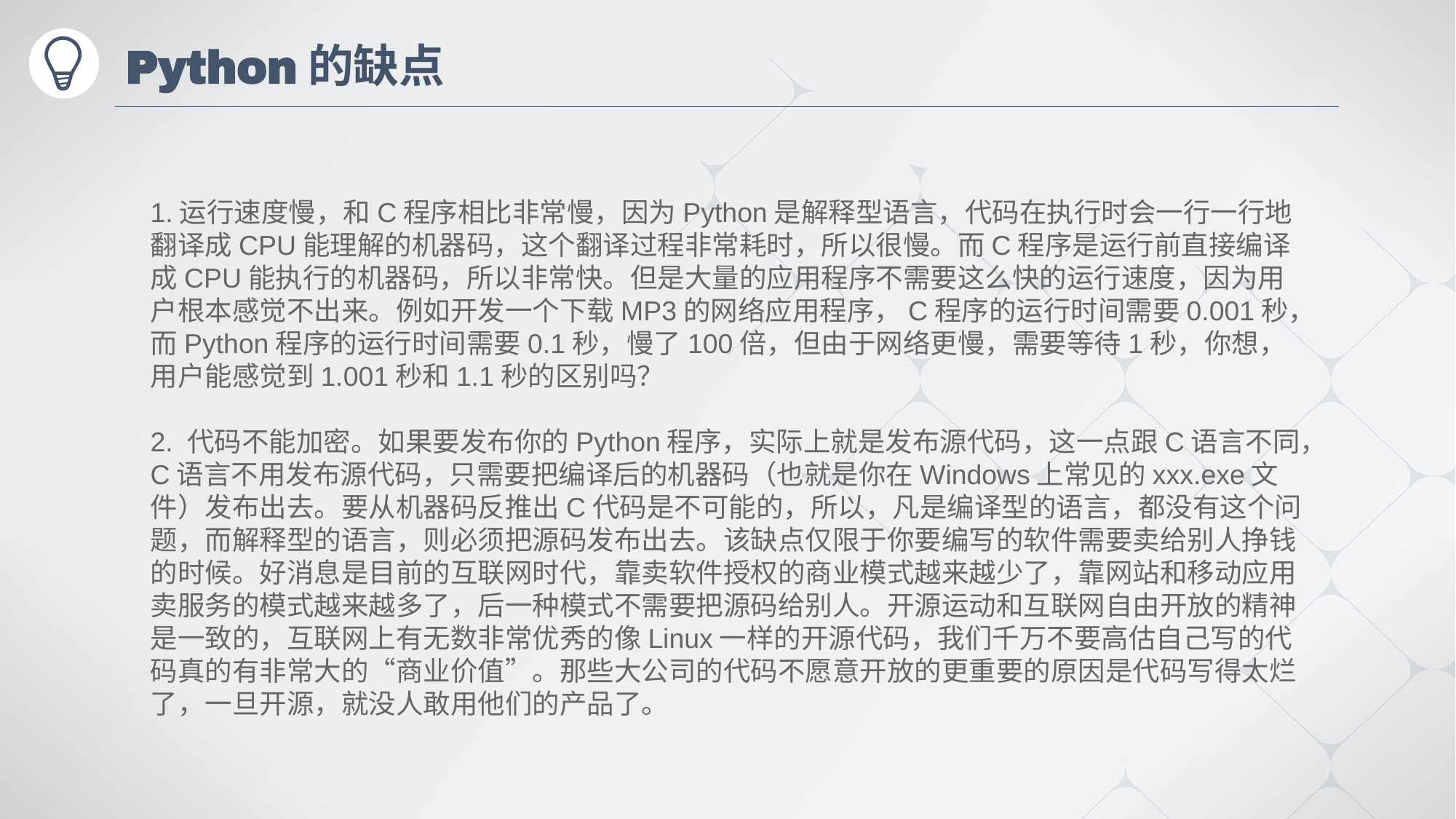

# Python的缺点
1.运行速度慢，和C程序相比非常慢，因为Python是解释型语言，代码在执行时会一行一行地翻译成CPU能理解的机器码，这个翻译过程非常耗时，所以很慢。而C程序是运行前直接编译成CPU能执行的机器码，所以非常快。但是大量的应用程序不需要这么快的运行速度，因为用户根本感觉不出来。例如开发一个下载MP3的网络应用程序，C程序的运行时间需要0.001秒，而Python程序的运行时间需要0.1秒，慢了100倍，但由于网络更慢，需要等待1秒，你想，用户能感觉到1.001秒和1.1秒的区别吗？

2. 代码不能加密。如果要发布你的Python程序，实际上就是发布源代码，这一点跟C语言不同，C语言不用发布源代码，只需要把编译后的机器码（也就是你在Windows上常见的xxx.exe文件）发布出去。要从机器码反推出C代码是不可能的，所以，凡是编译型的语言，都没有这个问题，而解释型的语言，则必须把源码发布出去。该缺点仅限于你要编写的软件需要卖给别人挣钱的时候。好消息是目前的互联网时代，靠卖软件授权的商业模式越来越少了，靠网站和移动应用卖服务的模式越来越多了，后一种模式不需要把源码给别人。开源运动和互联网自由开放的精神是一致的，互联网上有无数非常优秀的像Linux一样的开源代码，我们千万不要高估自己写的代码真的有非常大的“商业价值”。那些大公司的代码不愿意开放的更重要的原因是代码写得太烂了，一旦开源，就没人敢用他们的产品了。